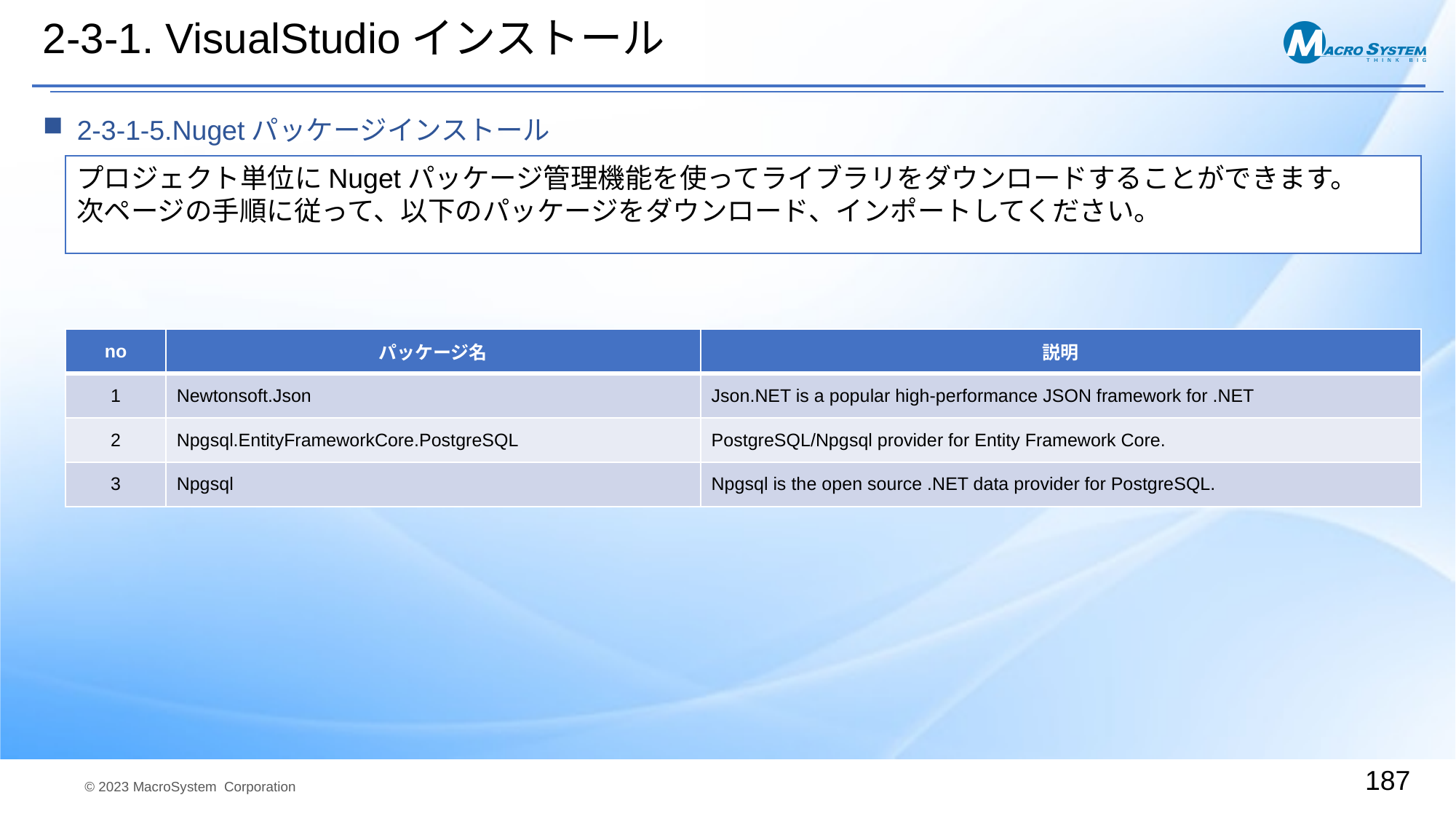

# 2-3-1. VisualStudioインストール
2-3-1-5.Nugetパッケージインストール
プロジェクト単位にNugetパッケージ管理機能を使ってライブラリをダウンロードすることができます。
次ページの手順に従って、以下のパッケージをダウンロード、インポートしてください。
| no | パッケージ名 | 説明 |
| --- | --- | --- |
| 1 | Newtonsoft.Json | Json.NET is a popular high-performance JSON framework for .NET |
| 2 | Npgsql.EntityFrameworkCore.PostgreSQL | PostgreSQL/Npgsql provider for Entity Framework Core. |
| 3 | Npgsql | Npgsql is the open source .NET data provider for PostgreSQL. |